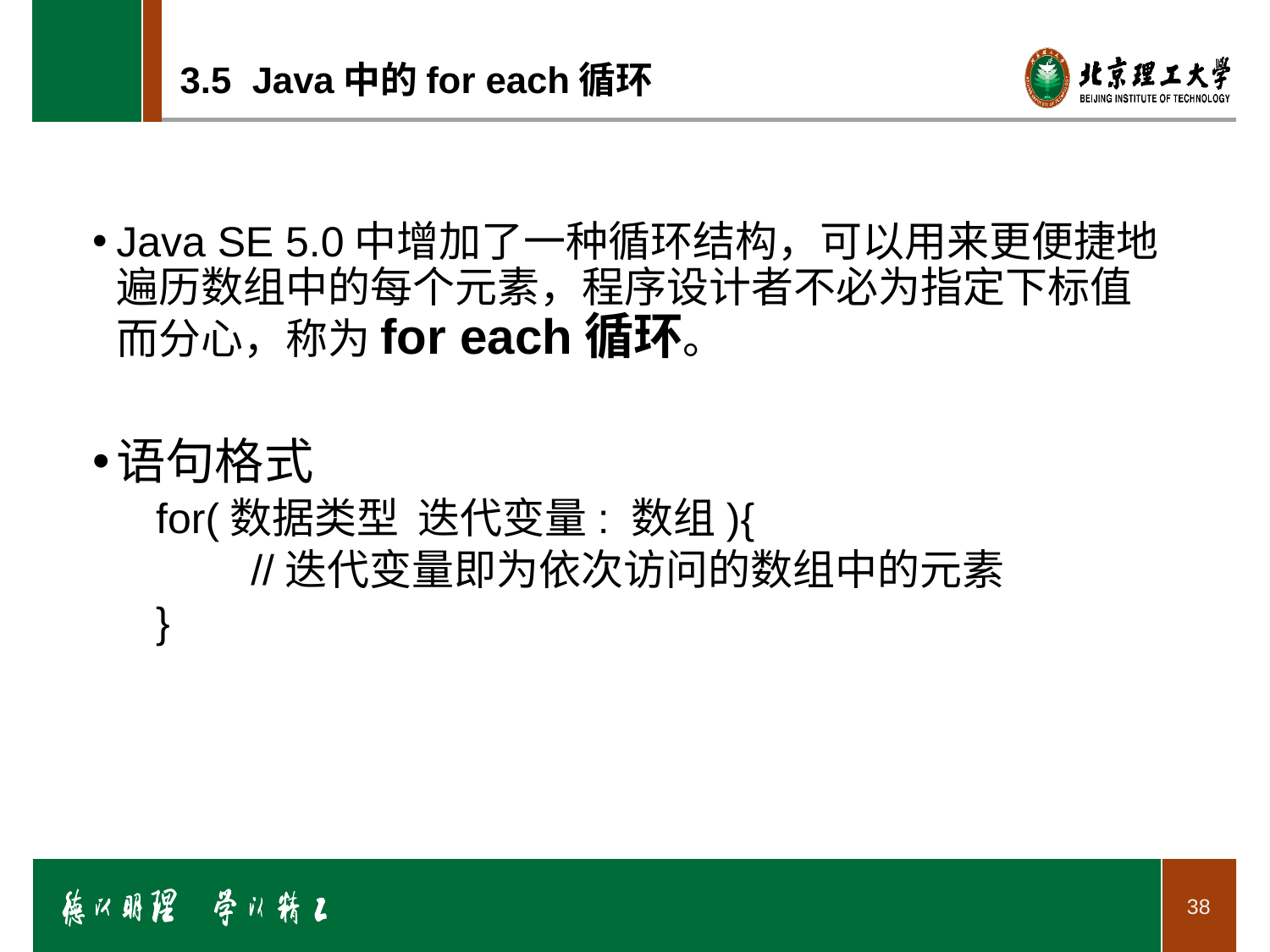

# 3.5  Java中的for each循环
Java SE 5.0中增加了一种循环结构，可以用来更便捷地遍历数组中的每个元素，程序设计者不必为指定下标值而分心，称为for each循环。

语句格式
for(数据类型  迭代变量: 数组){
        //迭代变量即为依次访问的数组中的元素
}